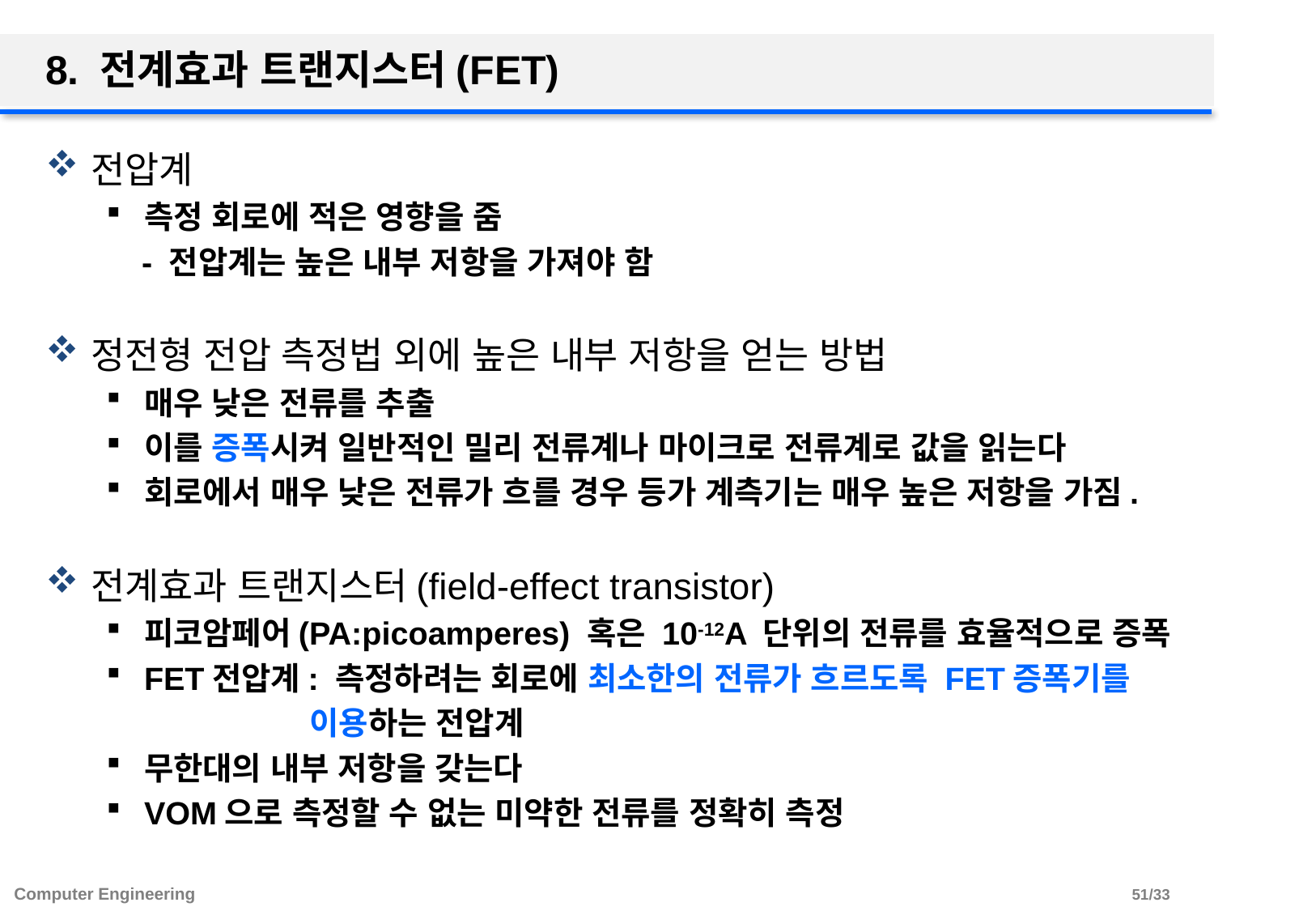

# 8. 전계효과 트랜지스터(FET)
전압계
측정 회로에 적은 영향을 줌
    - 전압계는 높은 내부 저항을 가져야 함

정전형 전압 측정법 외에 높은 내부 저항을 얻는 방법
매우 낮은 전류를 추출
이를 증폭시켜 일반적인 밀리 전류계나 마이크로 전류계로 값을 읽는다
회로에서 매우 낮은 전류가 흐를 경우 등가 계측기는 매우 높은 저항을 가짐.

전계효과 트랜지스터(field-effect transistor)
피코암페어(PA:picoamperes) 혹은 10-12A 단위의 전류를 효율적으로 증폭
FET전압계: 측정하려는 회로에 최소한의 전류가 흐르도록 FET증폭기를
                      이용하는 전압계
무한대의 내부 저항을 갖는다
VOM으로 측정할 수 없는 미약한 전류를 정확히 측정